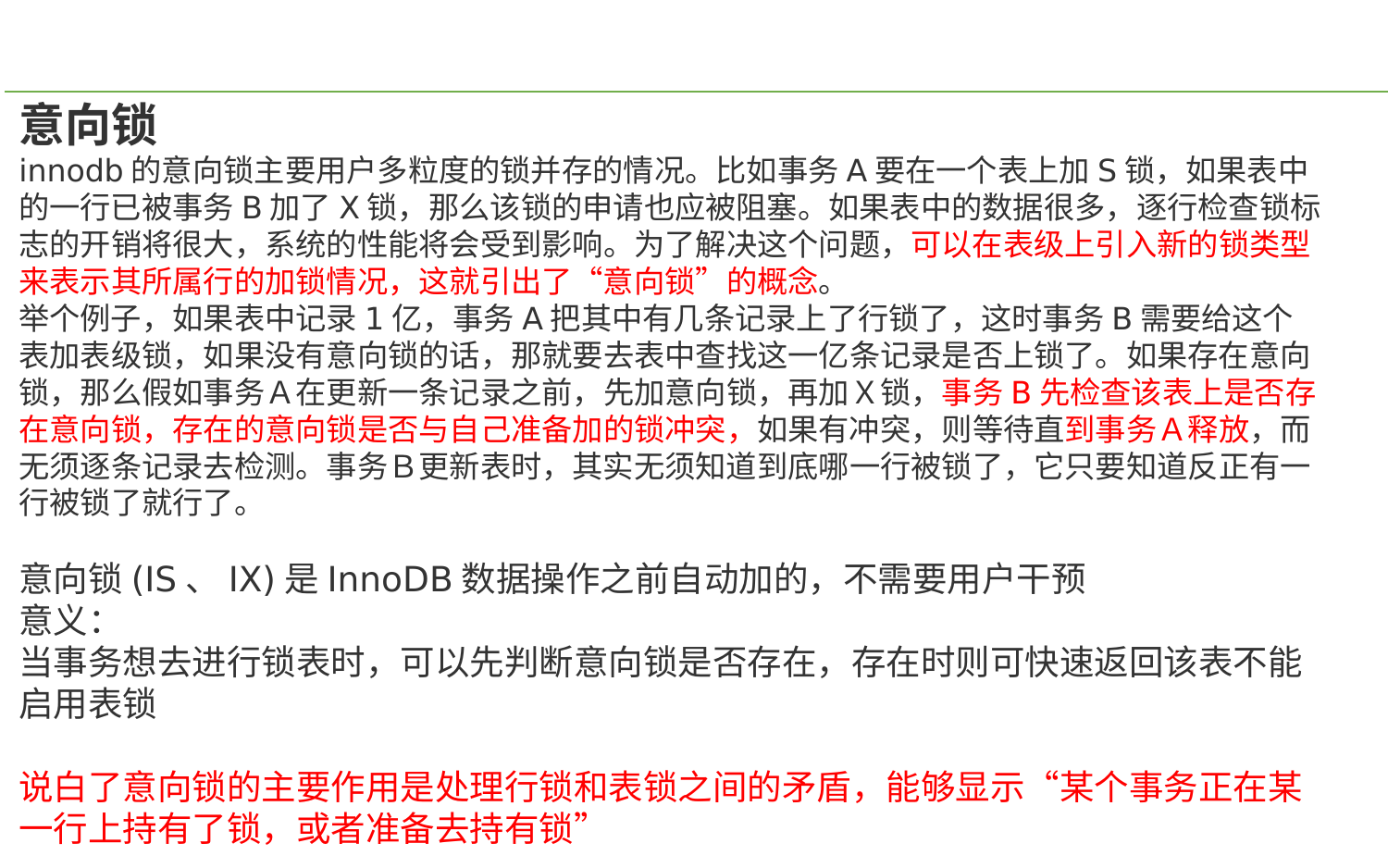

意向锁
innodb的意向锁主要用户多粒度的锁并存的情况。比如事务A要在一个表上加S锁，如果表中的一行已被事务B加了X锁，那么该锁的申请也应被阻塞。如果表中的数据很多，逐行检查锁标志的开销将很大，系统的性能将会受到影响。为了解决这个问题，可以在表级上引入新的锁类型来表示其所属行的加锁情况，这就引出了“意向锁”的概念。
举个例子，如果表中记录1亿，事务A把其中有几条记录上了行锁了，这时事务B需要给这个表加表级锁，如果没有意向锁的话，那就要去表中查找这一亿条记录是否上锁了。如果存在意向锁，那么假如事务Ａ在更新一条记录之前，先加意向锁，再加Ｘ锁，事务B先检查该表上是否存在意向锁，存在的意向锁是否与自己准备加的锁冲突，如果有冲突，则等待直到事务Ａ释放，而无须逐条记录去检测。事务Ｂ更新表时，其实无须知道到底哪一行被锁了，它只要知道反正有一行被锁了就行了。

意向锁(IS、IX)是InnoDB数据操作之前自动加的，不需要用户干预
意义：
当事务想去进行锁表时，可以先判断意向锁是否存在，存在时则可快速返回该表不能 启用表锁
说白了意向锁的主要作用是处理行锁和表锁之间的矛盾，能够显示“某个事务正在某一行上持有了锁，或者准备去持有锁”